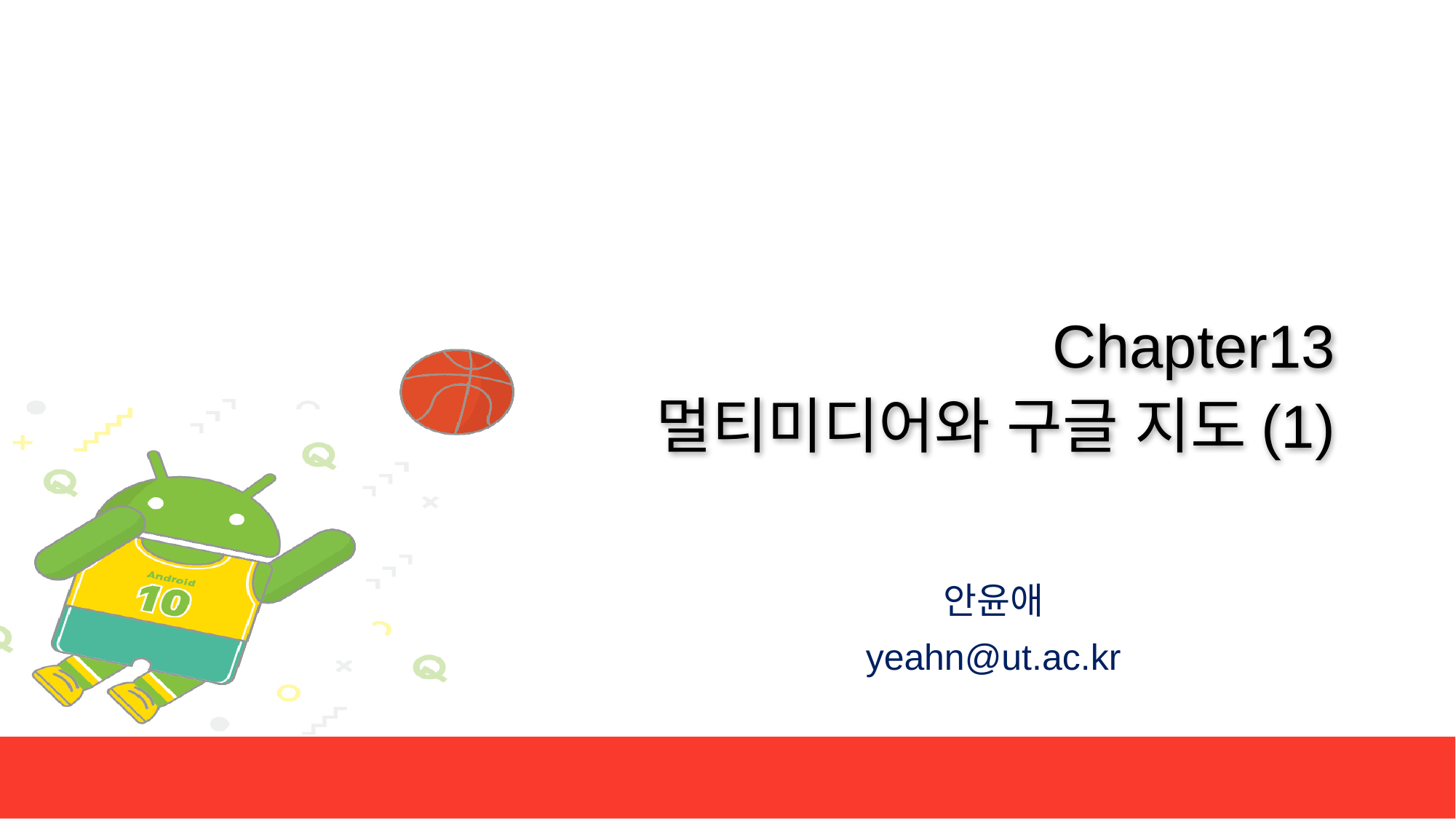

# Chapter13 멀티미디어와 구글 지도(1)
안윤애
yeahn@ut.ac.kr